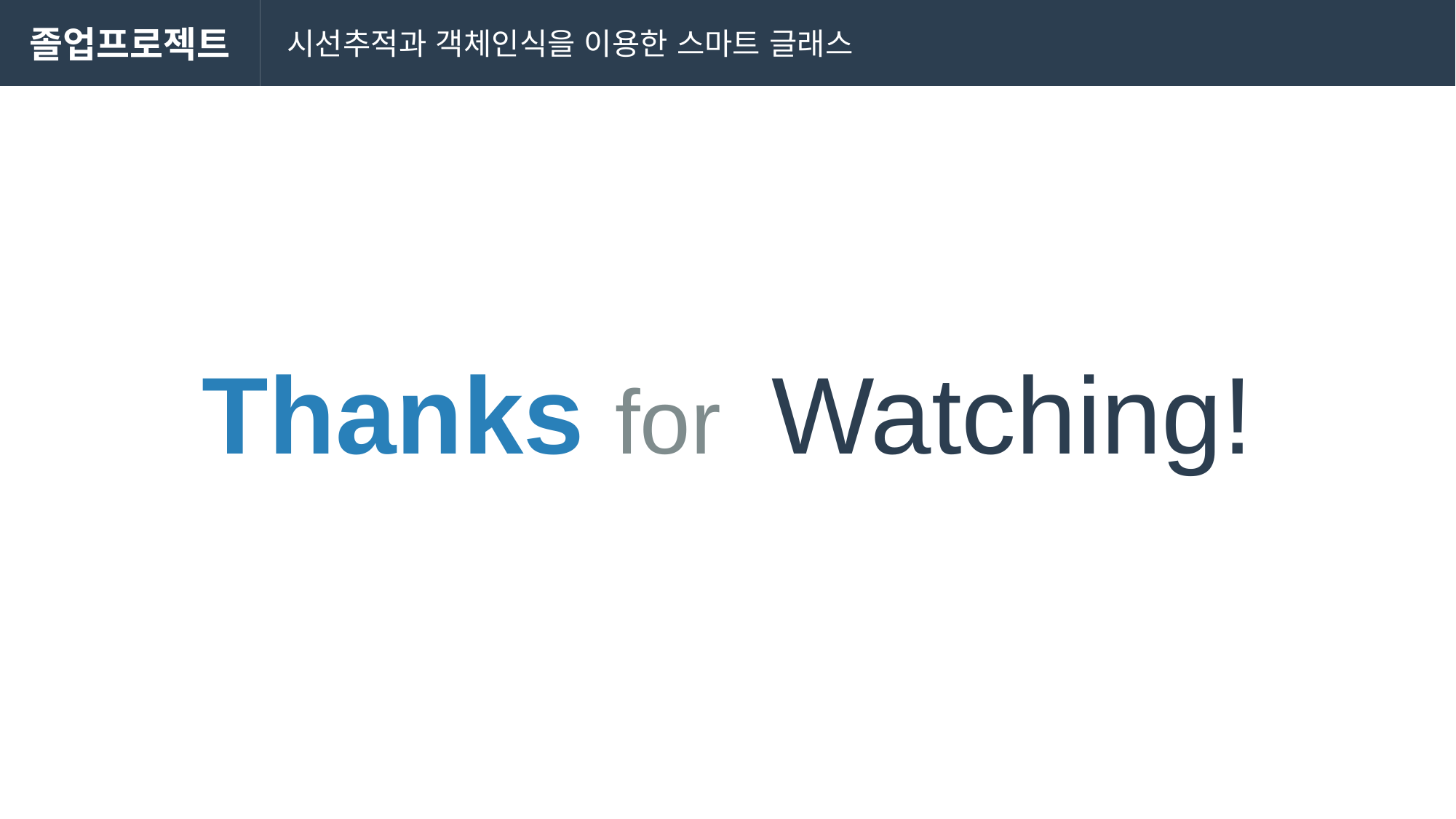

졸업프로젝트
 시선추적과 객체인식을 이용한 스마트 글래스
Thanks for  Watching!